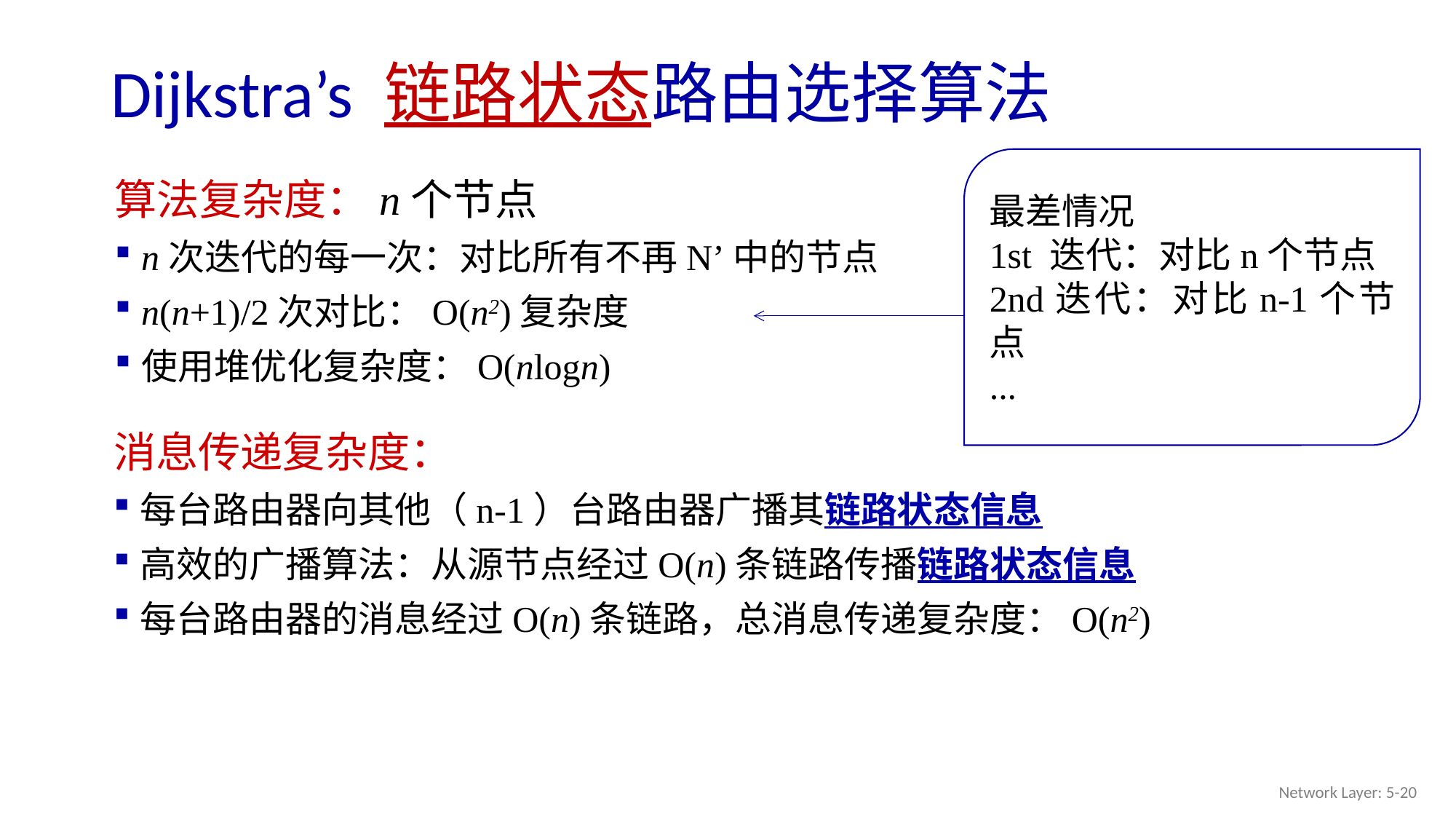

# Dijkstra’s 链路状态路由选择算法
最差情况
1st 迭代：对比n个节点
2nd迭代：对比n-1个节点
...
算法复杂度：n个节点
n次迭代的每一次：对比所有不再N’中的节点
n(n+1)/2次对比：O(n2)复杂度
使用堆优化复杂度：O(nlogn)
消息传递复杂度：
每台路由器向其他（n-1）台路由器广播其链路状态信息
高效的广播算法：从源节点经过O(n)条链路传播链路状态信息
每台路由器的消息经过O(n)条链路，总消息传递复杂度：O(n2)
Network Layer: 5-20